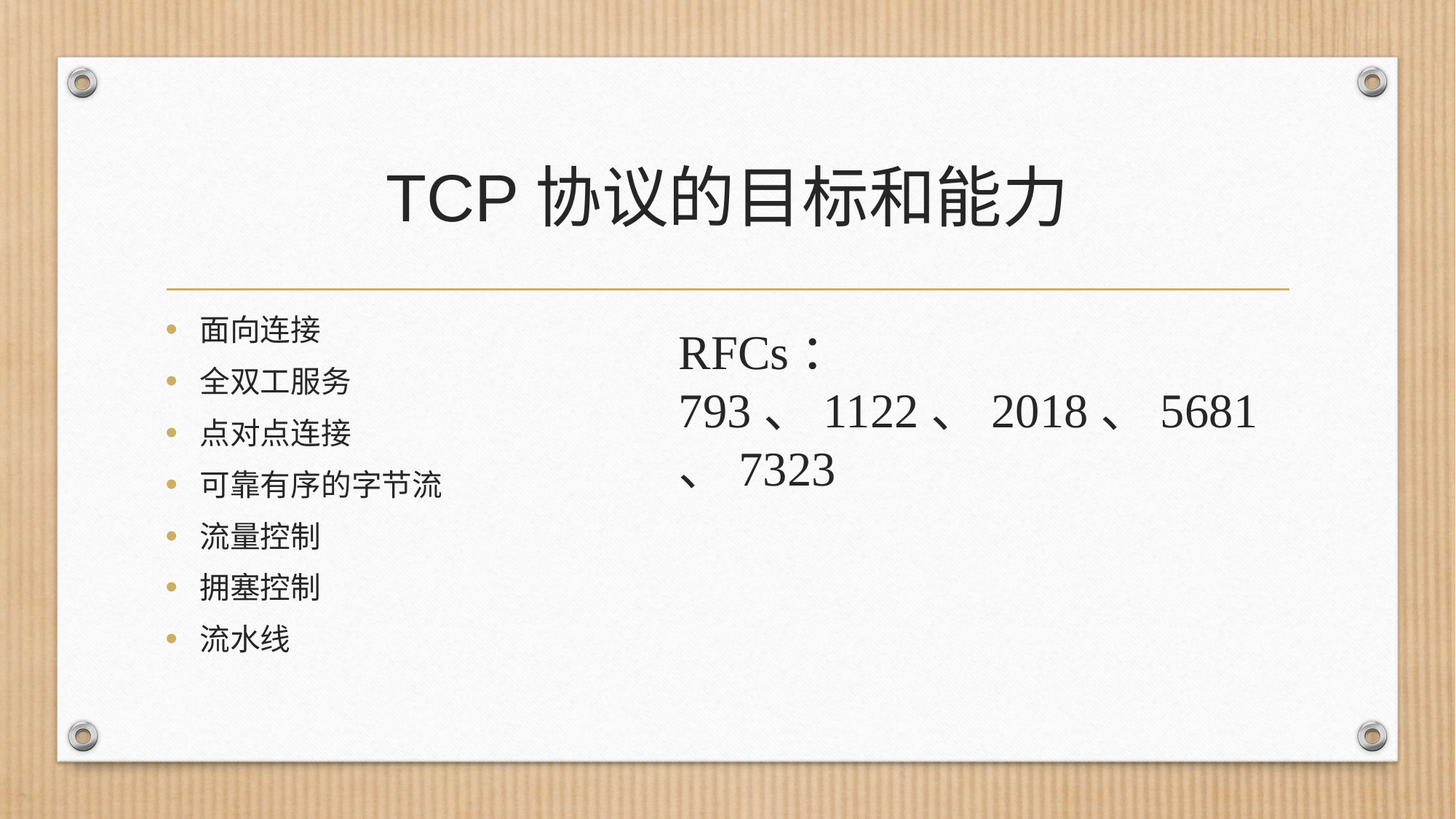

# TCP协议的目标和能力
面向连接
全双工服务
点对点连接
可靠有序的字节流
流量控制
拥塞控制
流水线

RFCs：793、1122、2018、5681、7323